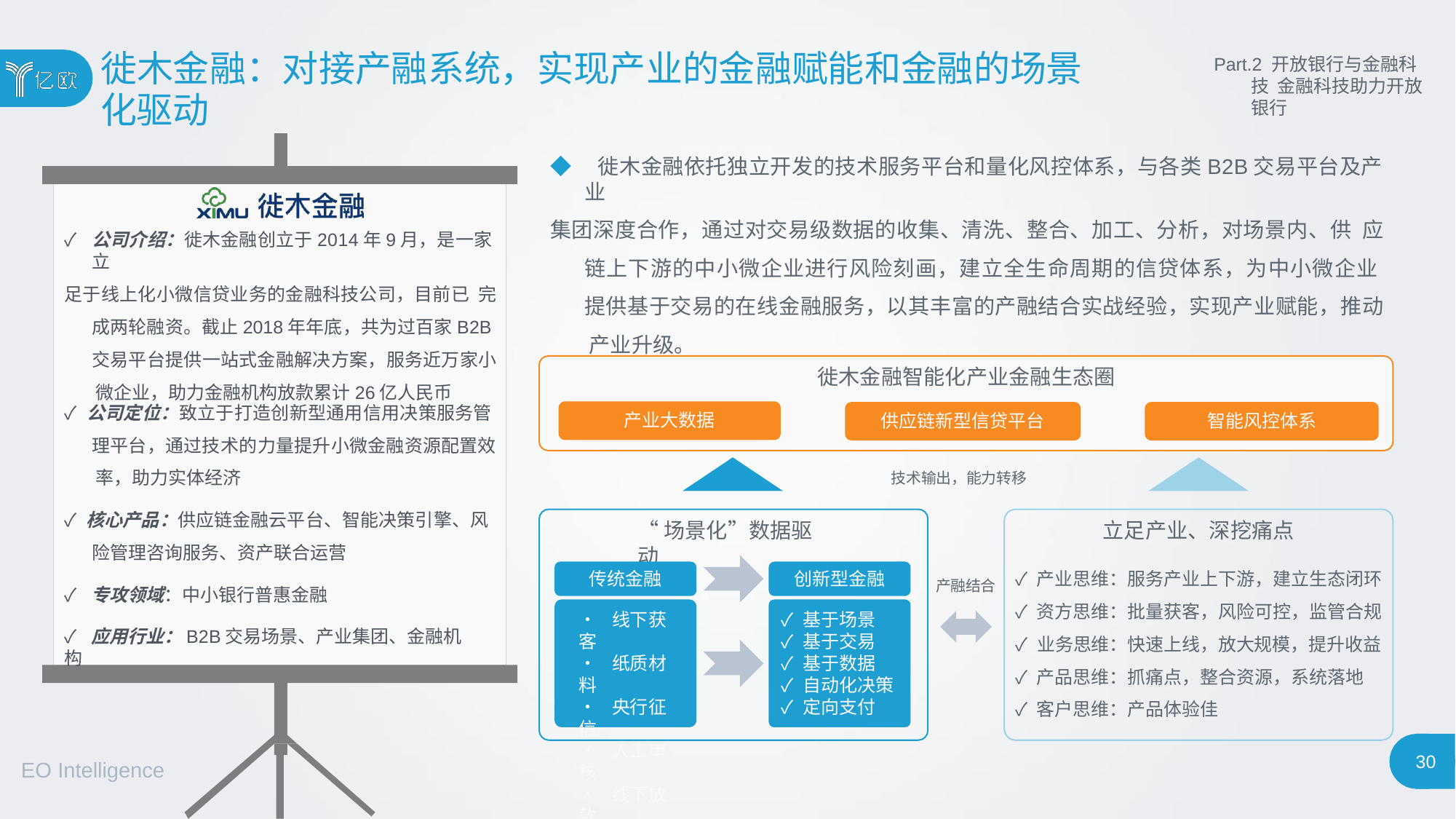

# 徙木金融：对接产融系统，实现产业的金融赋能和金融的场景
化驱动
Part.2 开放银行与金融科技  金融科技助力开放银行

◆ 徙木金融依托独立开发的技术服务平台和量化风控体系，与各类B2B交易平台及产业
集团深度合作，通过对交易级数据的收集、清洗、整合、加工、分析，对场景内、供  应链上下游的中小微企业进行风险刻画，建立全生命周期的信贷体系，为中小微企业  提供基于交易的在线金融服务，以其丰富的产融结合实战经验，实现产业赋能，推动  产业升级。

✓  公司介绍：徙木金融创立于2014年9月，是一家立
足于线上化小微信贷业务的金融科技公司，目前已  完成两轮融资。截止2018年年底，共为过百家B2B  交易平台提供一站式金融解决方案，服务近万家小  微企业，助力金融机构放款累计26亿人民币

徙木金融智能化产业金融生态圈
✓ 公司定位：致立于打造创新型通用信用决策服务管  理平台，通过技术的力量提升小微金融资源配置效  率，助力实体经济

产业大数据
供应链新型信贷平台
智能风控体系

技术输出，能力转移
✓ 核心产品：供应链金融云平台、智能决策引擎、风  险管理咨询服务、资产联合运营

“场景化”数据驱动
立足产业、深挖痛点

✓ 产业思维：服务产业上下游，建立生态闭环
✓ 资方思维：批量获客，风险可控，监管合规
✓ 业务思维：快速上线，放大规模，提升收益
✓ 产品思维：抓痛点，整合资源，系统落地
✓ 客户思维：产品体验佳
传统金融
创新型金融
产融结合
✓  专攻领域：中小银行普惠金融

•  线下获客
•  纸质材料
•  央行征信
•  人工审核
•  线下放款
✓ 基于场景
✓ 基于交易
✓ 基于数据
✓ 自动化决策
✓ 定向支付

✓  应用行业：B2B交易场景、产业集团、金融机构

30
EO Intelligence